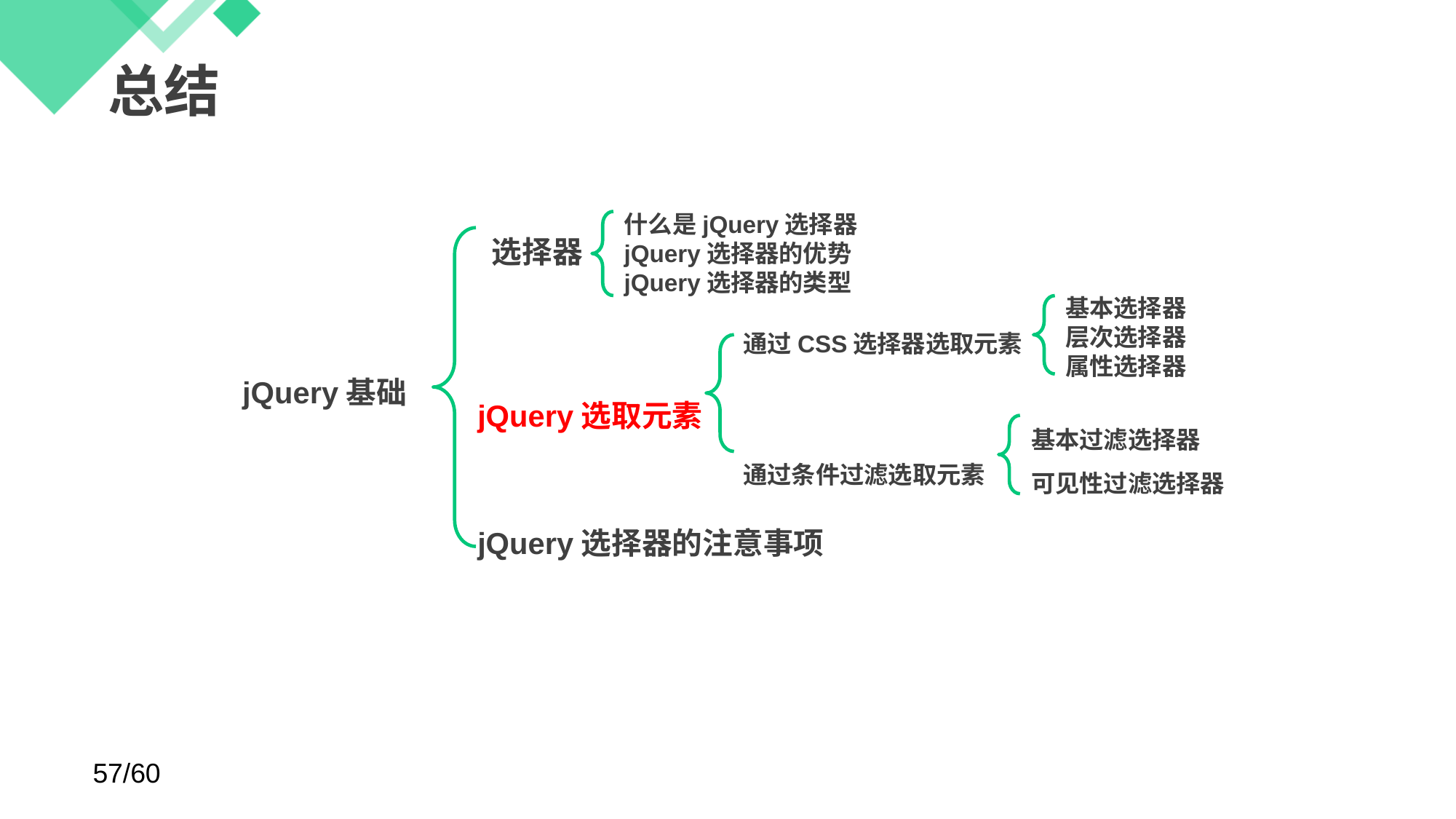

# 总结
什么是jQuery选择器
jQuery选择器的优势
jQuery选择器的类型

 选择器
jQuery选取元素
jQuery选择器的注意事项

基本选择器
层次选择器
属性选择器

通过CSS选择器选取元素
通过条件过滤选取元素

jQuery基础
基本过滤选择器
可见性过滤选择器